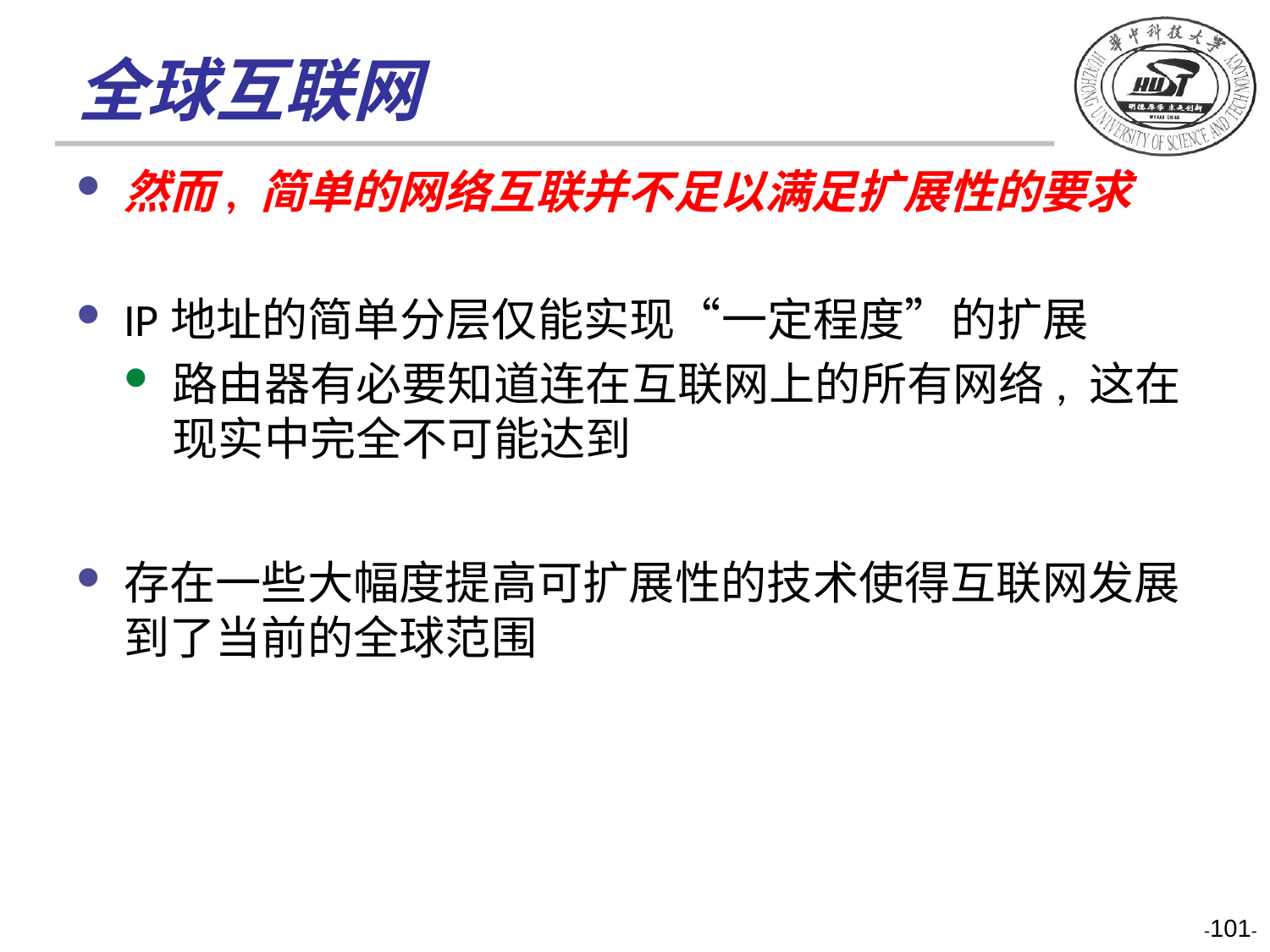

# 全球互联网
然而, 简单的网络互联并不足以满足扩展性的要求

IP地址的简单分层仅能实现“一定程度”的扩展
路由器有必要知道连在互联网上的所有网络, 这在现实中完全不可能达到

存在一些大幅度提高可扩展性的技术使得互联网发展到了当前的全球范围
-101-